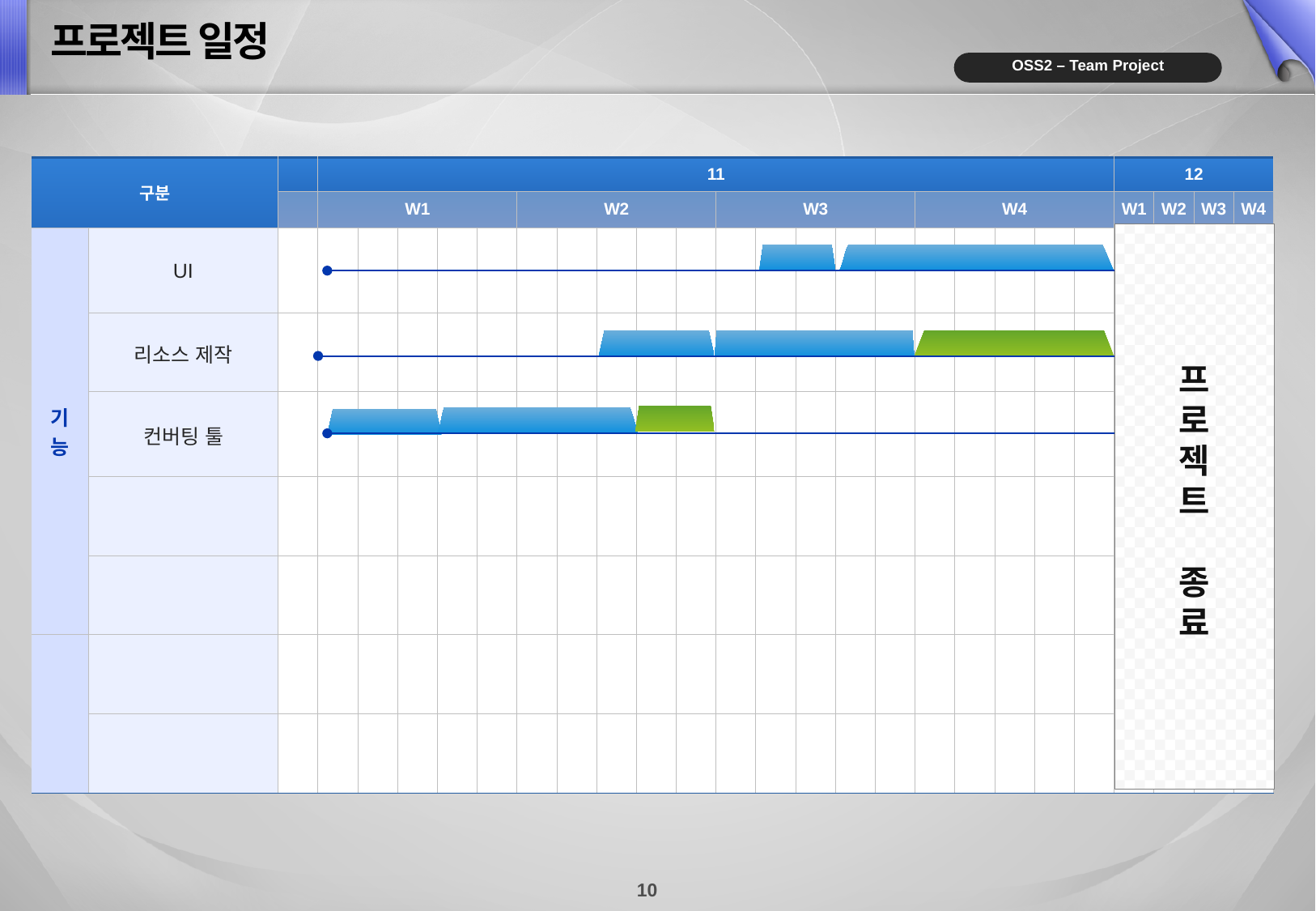

프로젝트 일정
| 구분 |  |  | 11 |  |  |  |  |  |  |  |  |  |  |  |  |  |  |  |  |  |  |  | 12 |  |  |  |
| --- | --- | --- | --- | --- | --- | --- | --- | --- | --- | --- | --- | --- | --- | --- | --- | --- | --- | --- | --- | --- | --- | --- | --- | --- | --- | --- |
|  |  |  | W1 |  |  |  |  | W2 |  |  |  |  | W3 |  |  |  |  | W4 |  |  |  |  | W1 | W2 | W3 | W4 |
| 기 능 | UI |  |  |  |  |  |  |  |  |  |  |  |  |  |  |  |  |  |  |  |  |  |  |  |  |  |
|  | 리소스 제작 |  |  |  |  |  |  |  |  |  |  |  |  |  |  |  |  |  |  |  |  |  |  |  |  |  |
|  | 컨버팅 툴 |  |  |  |  |  |  |  |  |  |  |  |  |  |  |  |  |  |  |  |  |  |  |  |  |  |
|  |  |  |  |  |  |  |  |  |  |  |  |  |  |  |  |  |  |  |  |  |  |  |  |  |  |  |
|  |  |  |  |  |  |  |  |  |  |  |  |  |  |  |  |  |  |  |  |  |  |  |  |  |  |  |
|  |  |  |  |  |  |  |  |  |  |  |  |  |  |  |  |  |  |  |  |  |  |  |  |  |  |  |
|  |  |  |  |  |  |  |  |  |  |  |  |  |  |  |  |  |  |  |  |  |  |  |  |  |  |  |

프
로
젝
트

종
료

분석/설계

구현

인도

분석

구현 / 시험

인도

구현

분석/설계